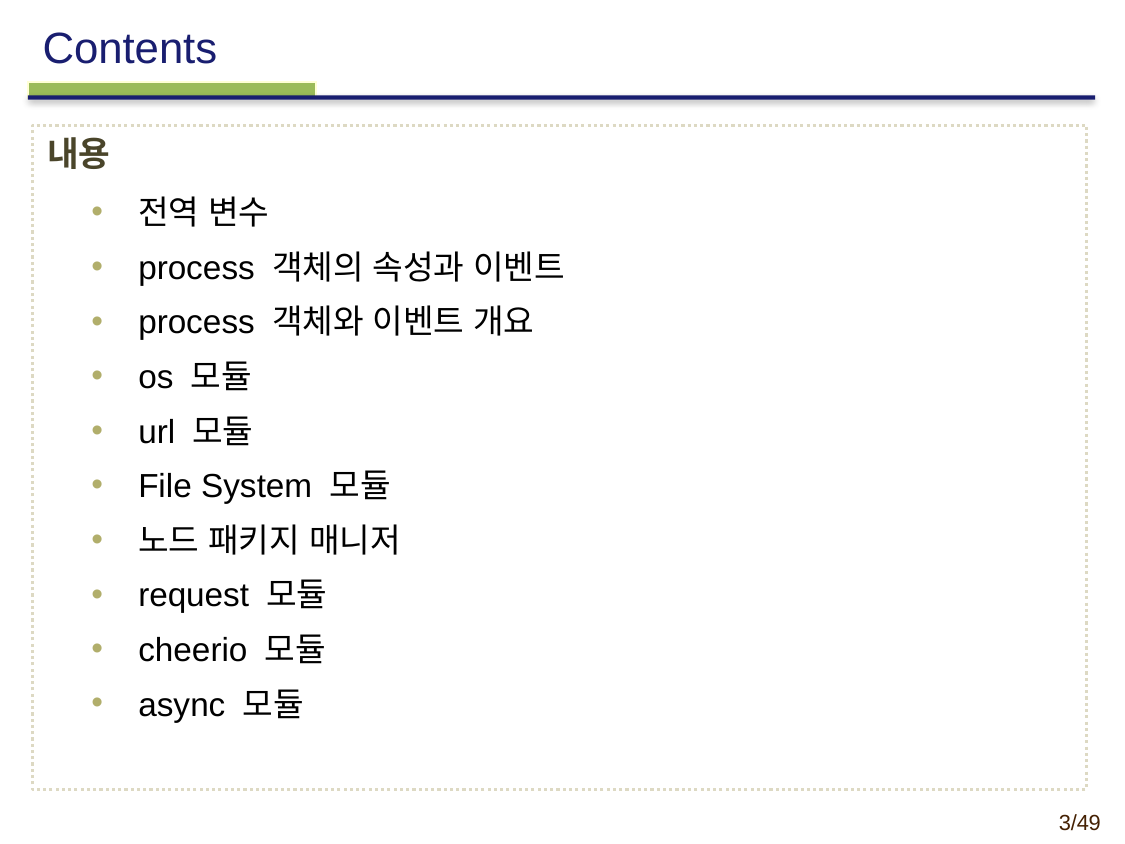

내용
전역 변수
process 객체의 속성과 이벤트
process 객체와 이벤트 개요
os 모듈
url 모듈
File System 모듈
노드 패키지 매니저
request 모듈
cheerio 모듈
async 모듈